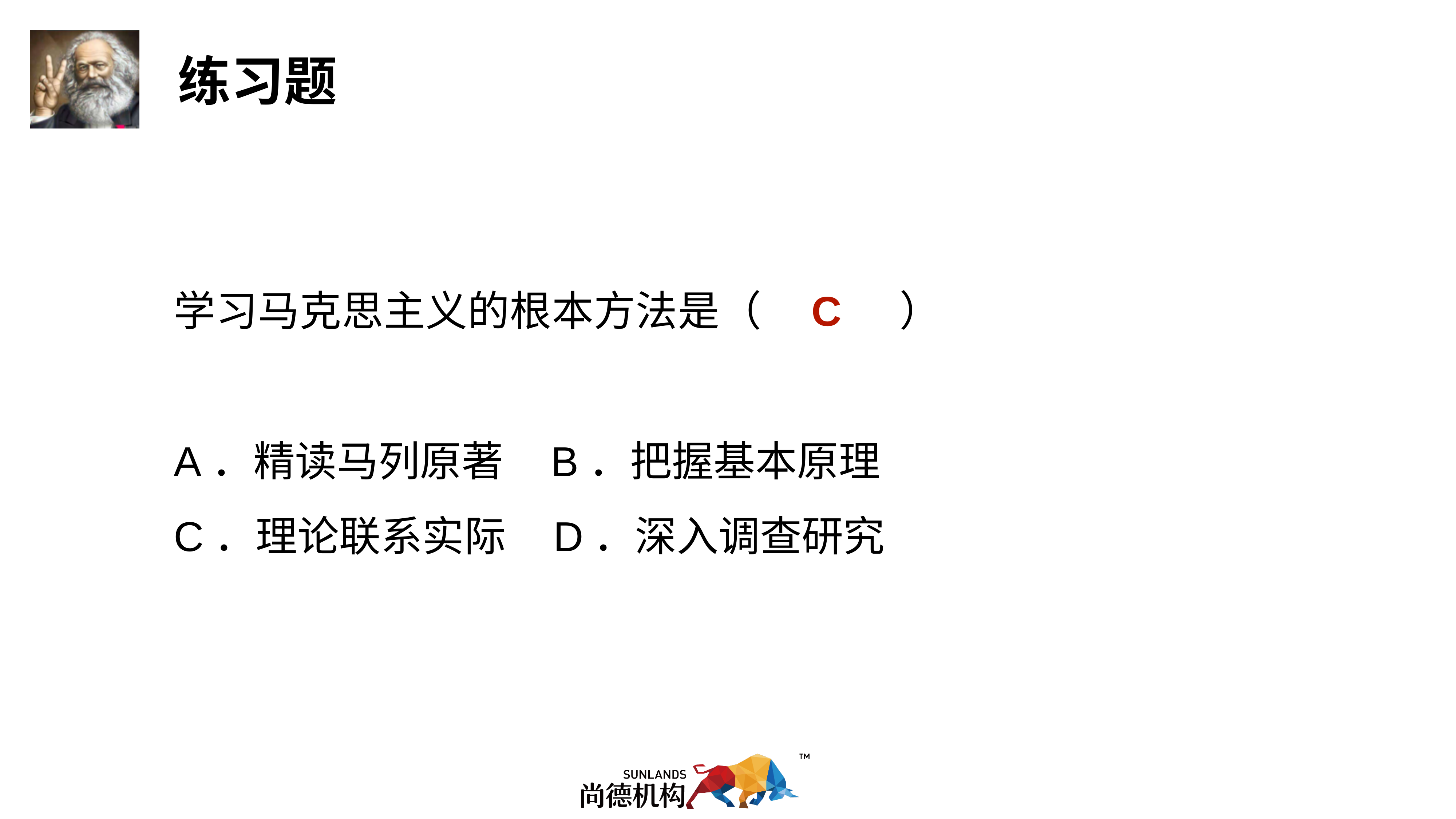

学习马克思主义的根本方法是（    C    ）
A．精读马列原著    B．把握基本原理
C．理论联系实际    D．深入调查研究